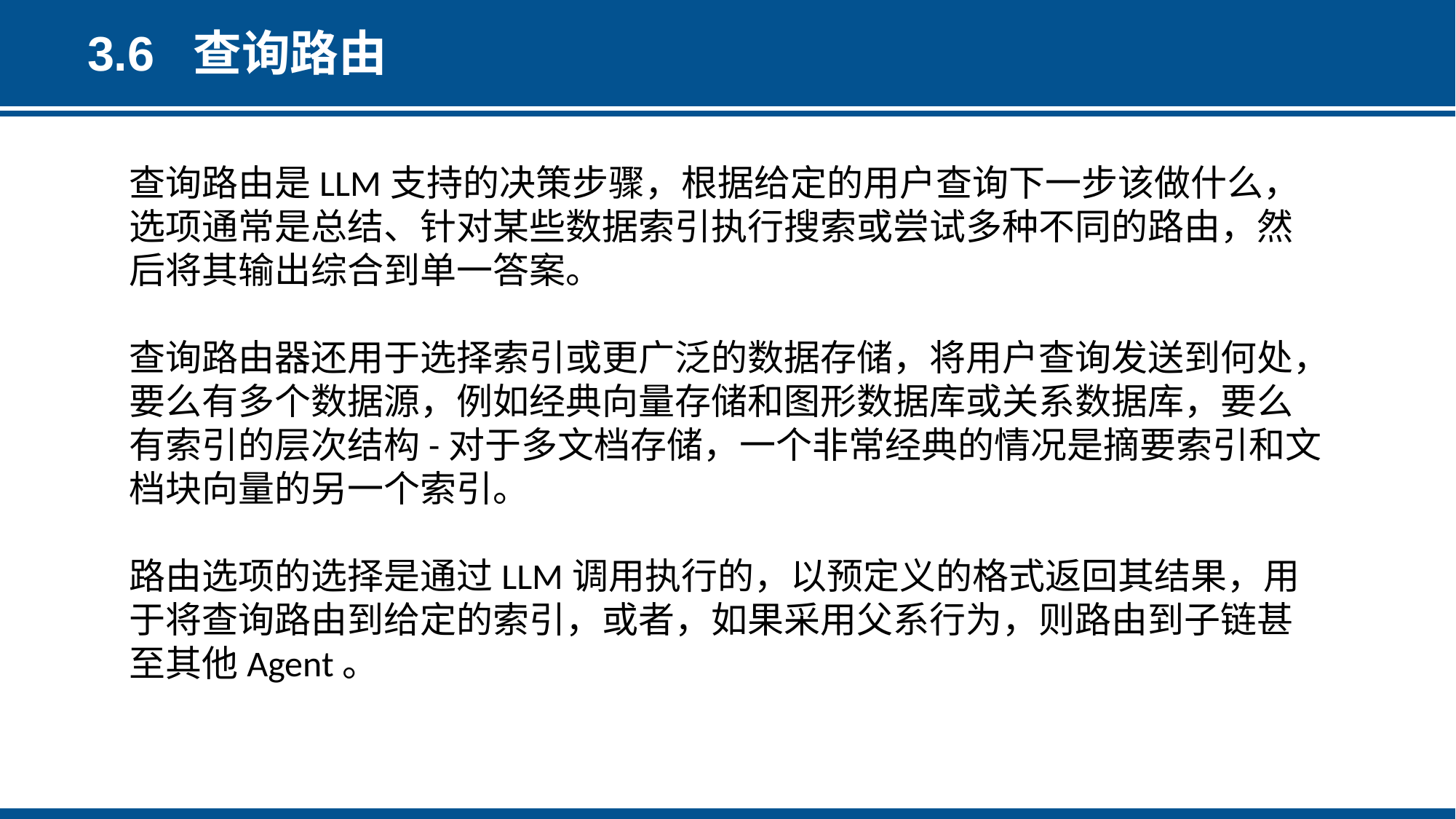

# 3.6  查询路由

查询路由是LLM支持的决策步骤，根据给定的用户查询下一步该做什么，选项通常是总结、针对某些数据索引执行搜索或尝试多种不同的路由，然后将其输出综合到单一答案。

查询路由器还用于选择索引或更广泛的数据存储，将用户查询发送到何处，要么有多个数据源，例如经典向量存储和图形数据库或关系数据库，要么有索引的层次结构-对于多文档存储，一个非常经典的情况是摘要索引和文档块向量的另一个索引。

路由选项的选择是通过LLM调用执行的，以预定义的格式返回其结果，用于将查询路由到给定的索引，或者，如果采用父系行为，则路由到子链甚至其他Agent。